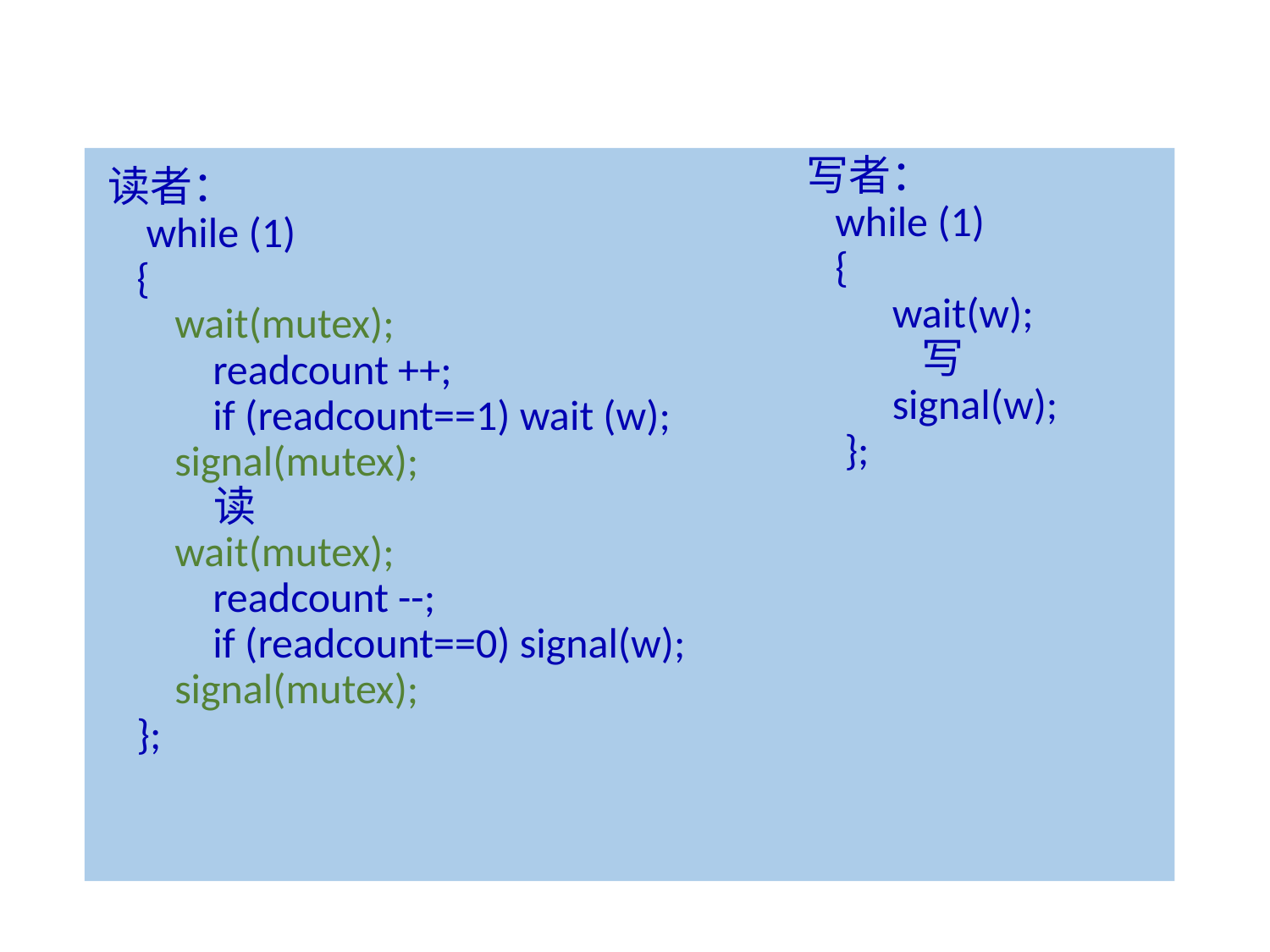

#

写者：
   while (1)
   {
         wait(w);
           写
         signal(w);
    };
读者：
    while (1)
   {
       wait(mutex);
           readcount ++;
           if (readcount==1) wait (w);
       signal(mutex);
          读
       wait(mutex);
           readcount --;
           if (readcount==0) signal(w);
       signal(mutex);
   };